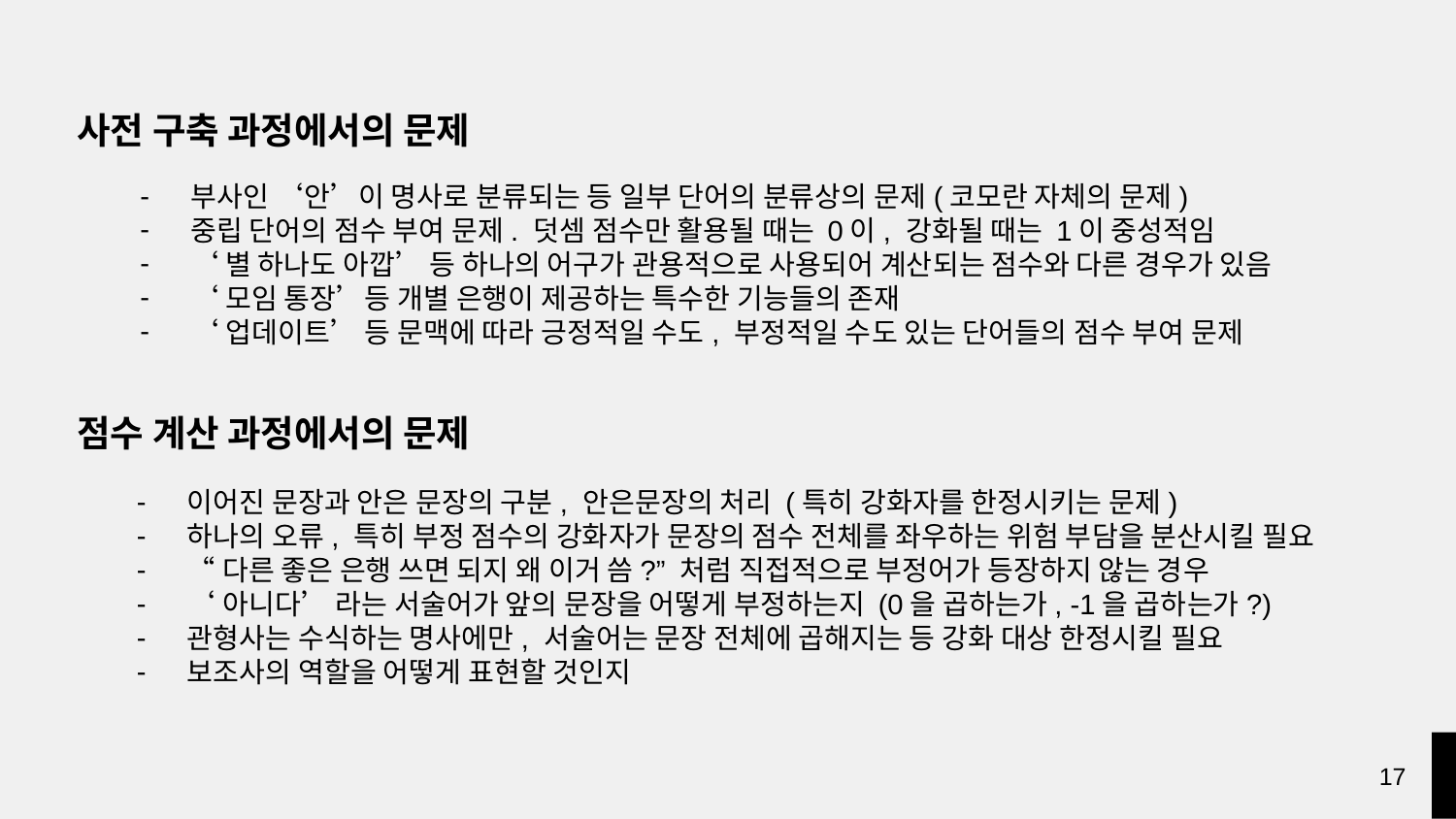

사전 구축 과정에서의 문제
부사인 ‘안’이 명사로 분류되는 등 일부 단어의 분류상의 문제(코모란 자체의 문제)
중립 단어의 점수 부여 문제. 덧셈 점수만 활용될 때는 0이, 강화될 때는 1이 중성적임
‘별 하나도 아깝’ 등 하나의 어구가 관용적으로 사용되어 계산되는 점수와 다른 경우가 있음
‘모임 통장’등 개별 은행이 제공하는 특수한 기능들의 존재
‘업데이트’ 등 문맥에 따라 긍정적일 수도, 부정적일 수도 있는 단어들의 점수 부여 문제
점수 계산 과정에서의 문제
이어진 문장과 안은 문장의 구분, 안은문장의 처리 (특히 강화자를 한정시키는 문제)
하나의 오류, 특히 부정 점수의 강화자가 문장의 점수 전체를 좌우하는 위험 부담을 분산시킬 필요
“다른 좋은 은행 쓰면 되지 왜 이거 씀?” 처럼 직접적으로 부정어가 등장하지 않는 경우
‘아니다’ 라는 서술어가 앞의 문장을 어떻게 부정하는지 (0을 곱하는가, -1을 곱하는가?)
관형사는 수식하는 명사에만, 서술어는 문장 전체에 곱해지는 등 강화 대상 한정시킬 필요
보조사의 역할을 어떻게 표현할 것인지
17